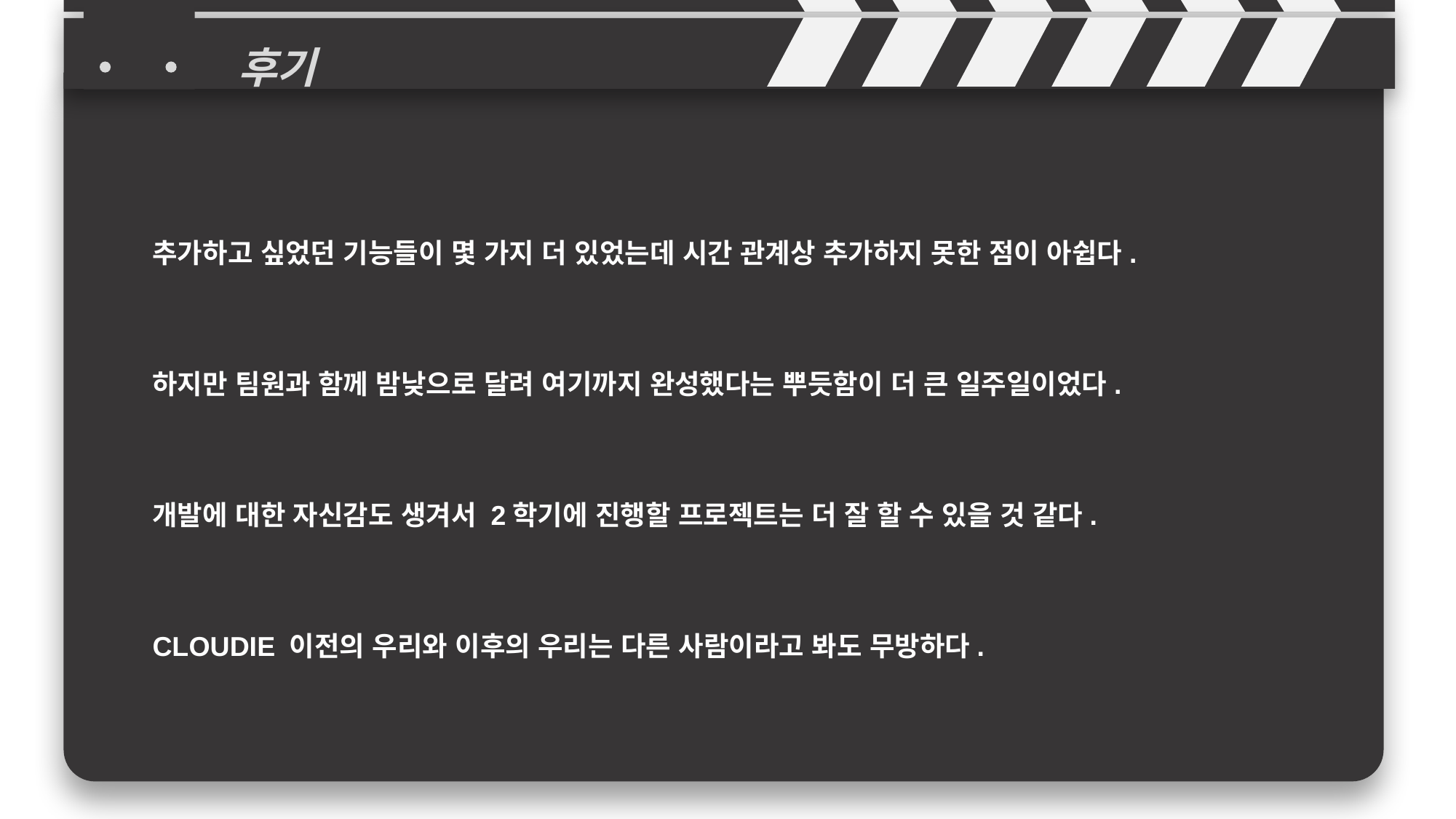

후기

추가하고 싶었던 기능들이 몇 가지 더 있었는데 시간 관계상 추가하지 못한 점이 아쉽다.

하지만 팀원과 함께 밤낮으로 달려 여기까지 완성했다는 뿌듯함이 더 큰 일주일이었다.

개발에 대한 자신감도 생겨서 2학기에 진행할 프로젝트는 더 잘 할 수 있을 것 같다.

CLOUDIE 이전의 우리와 이후의 우리는 다른 사람이라고 봐도 무방하다.